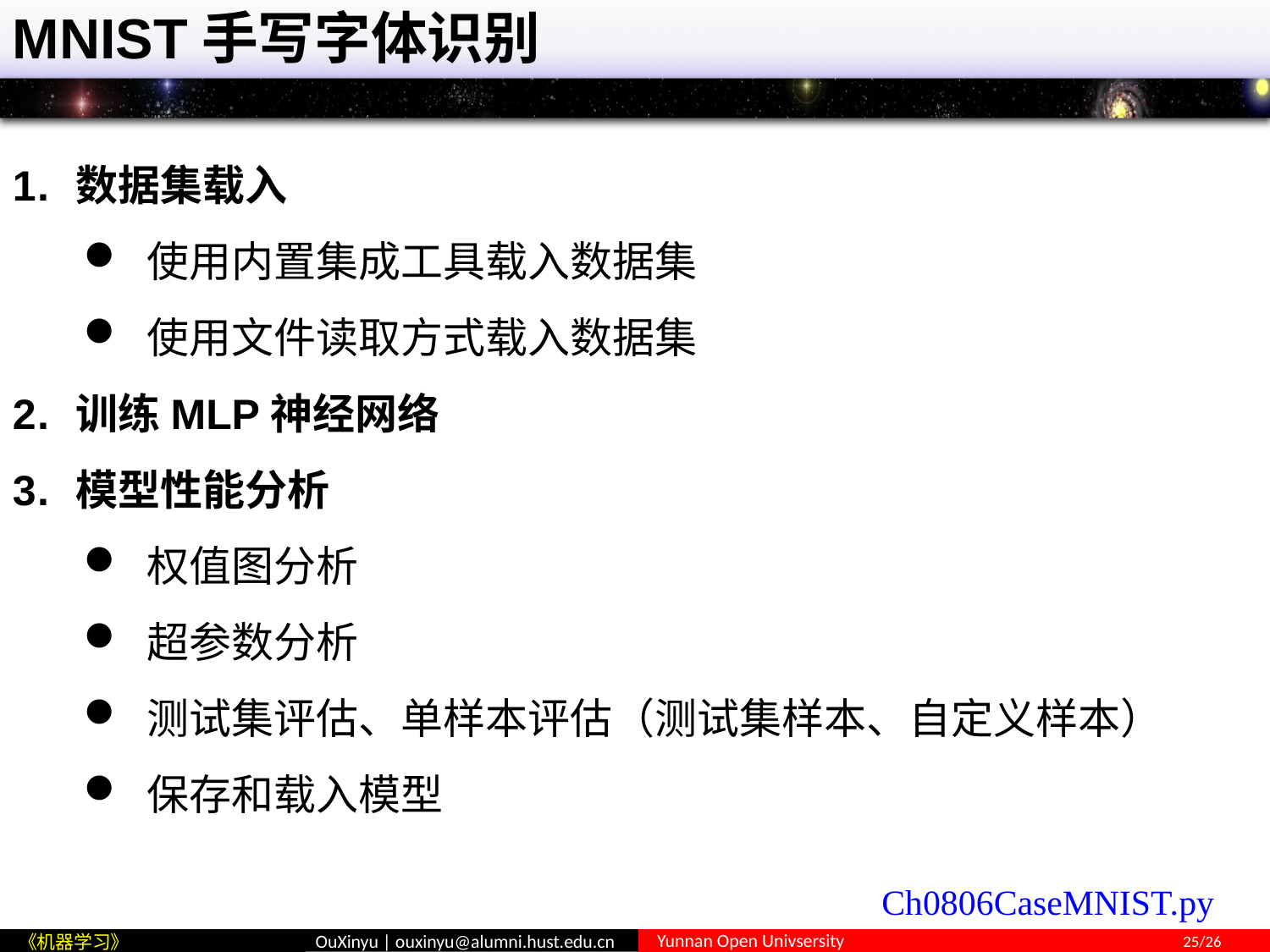

# MNIST手写字体识别
数据集载入
使用内置集成工具载入数据集
使用文件读取方式载入数据集
训练MLP神经网络
模型性能分析
权值图分析
超参数分析
测试集评估、单样本评估（测试集样本、自定义样本）
保存和载入模型

Ch0806CaseMNIST.py